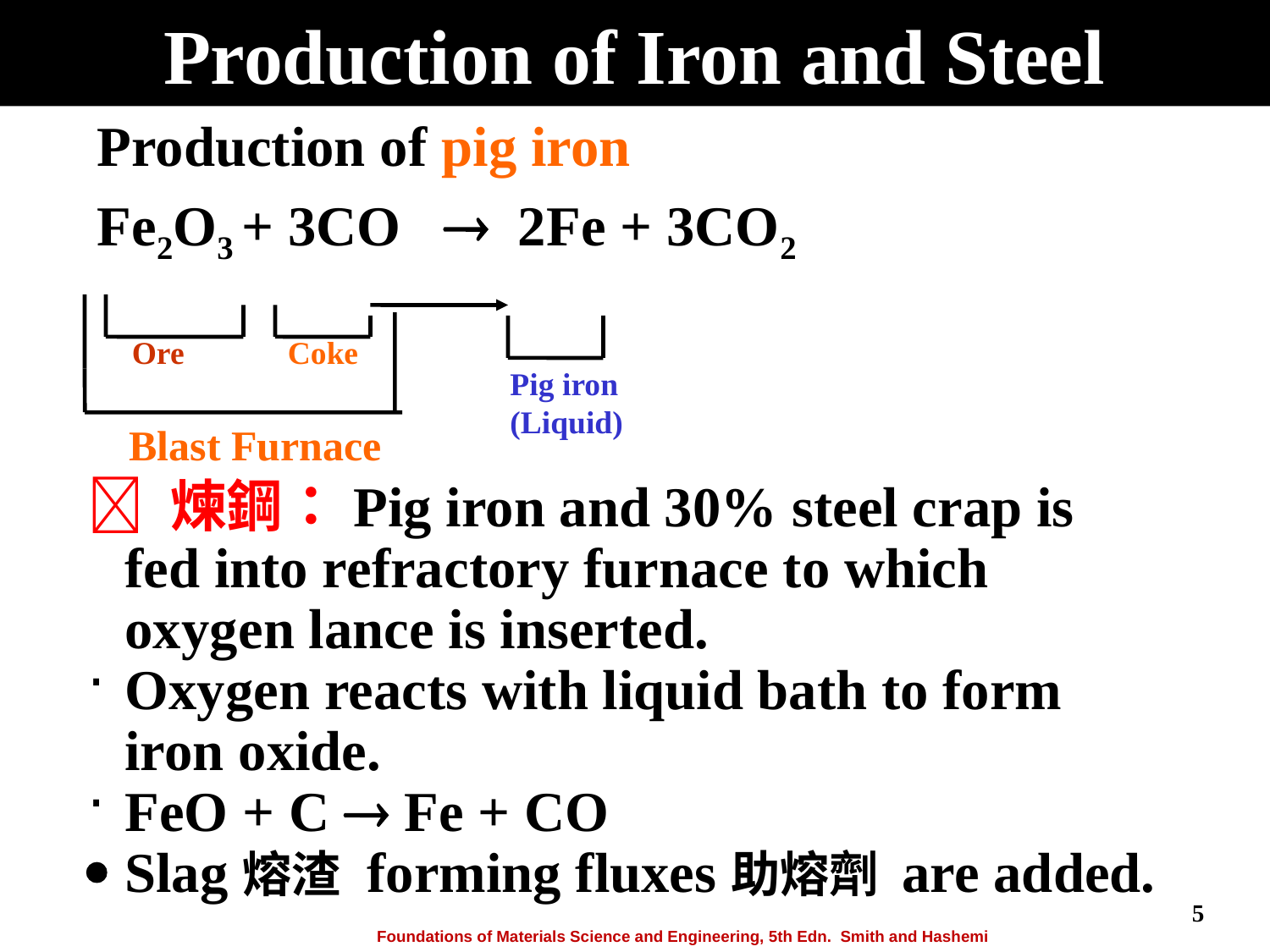

Production of Iron and Steel
Production of pig iron
Fe2O3 + 3CO   →  2Fe + 3CO2

Ore
Coke

Pig iron
(Liquid)

Blast Furnace
• 煉鋼：Pig iron and 30% steel crap is fed into refractory furnace to which oxygen lance is inserted.
Oxygen reacts with liquid bath to form iron oxide.
FeO + C → Fe + CO
• Slag熔渣 forming fluxes助熔劑 are added.
5